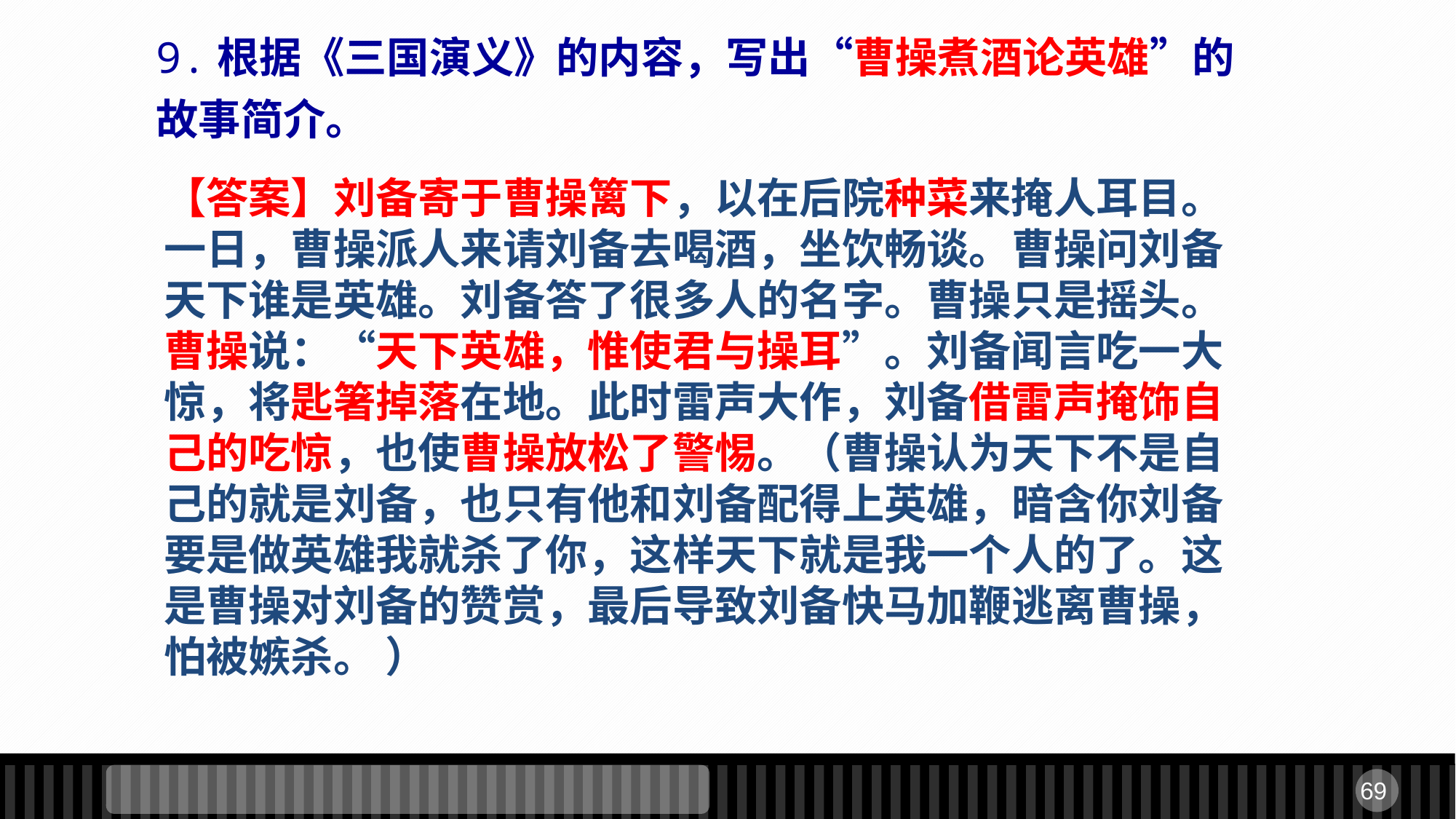

9.根据《三国演义》的内容，写出“曹操煮酒论英雄”的故事简介。

【答案】刘备寄于曹操篱下，以在后院种菜来掩人耳目。 一日，曹操派人来请刘备去喝酒，坐饮畅谈。曹操问刘备天下谁是英雄。刘备答了很多人的名字。曹操只是摇头。曹操说：“天下英雄，惟使君与操耳”。刘备闻言吃一大惊，将匙箸掉落在地。此时雷声大作，刘备借雷声掩饰自己的吃惊，也使曹操放松了警惕。（曹操认为天下不是自己的就是刘备，也只有他和刘备配得上英雄，暗含你刘备要是做英雄我就杀了你，这样天下就是我一个人的了。这是曹操对刘备的赞赏，最后导致刘备快马加鞭逃离曹操，怕被嫉杀。 ）